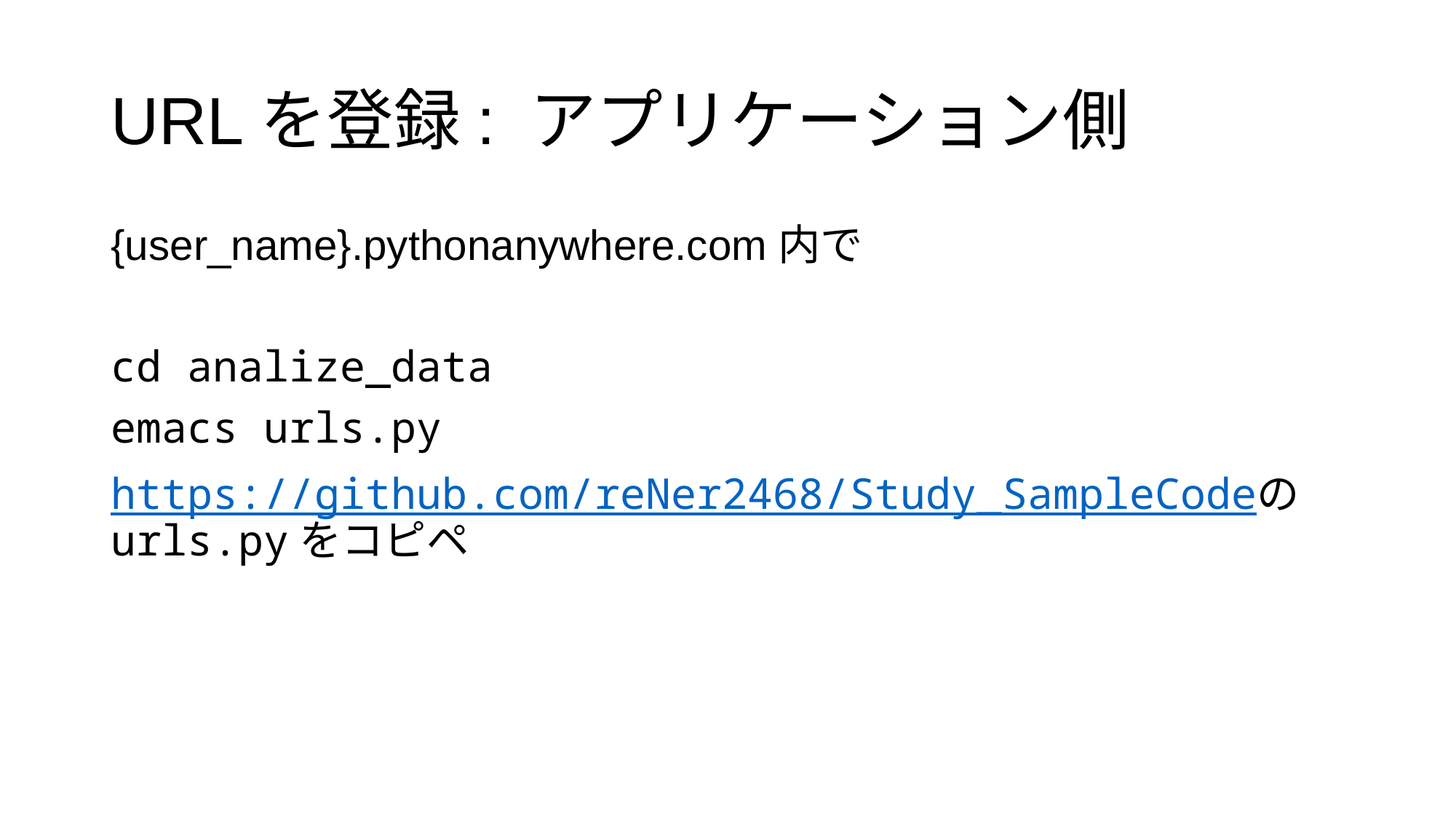

# URLを登録: アプリケーション側
{user_name}.pythonanywhere.com内で

cd analize_data
emacs urls.py
https://github.com/reNer2468/Study_SampleCodeのurls.pyをコピペ